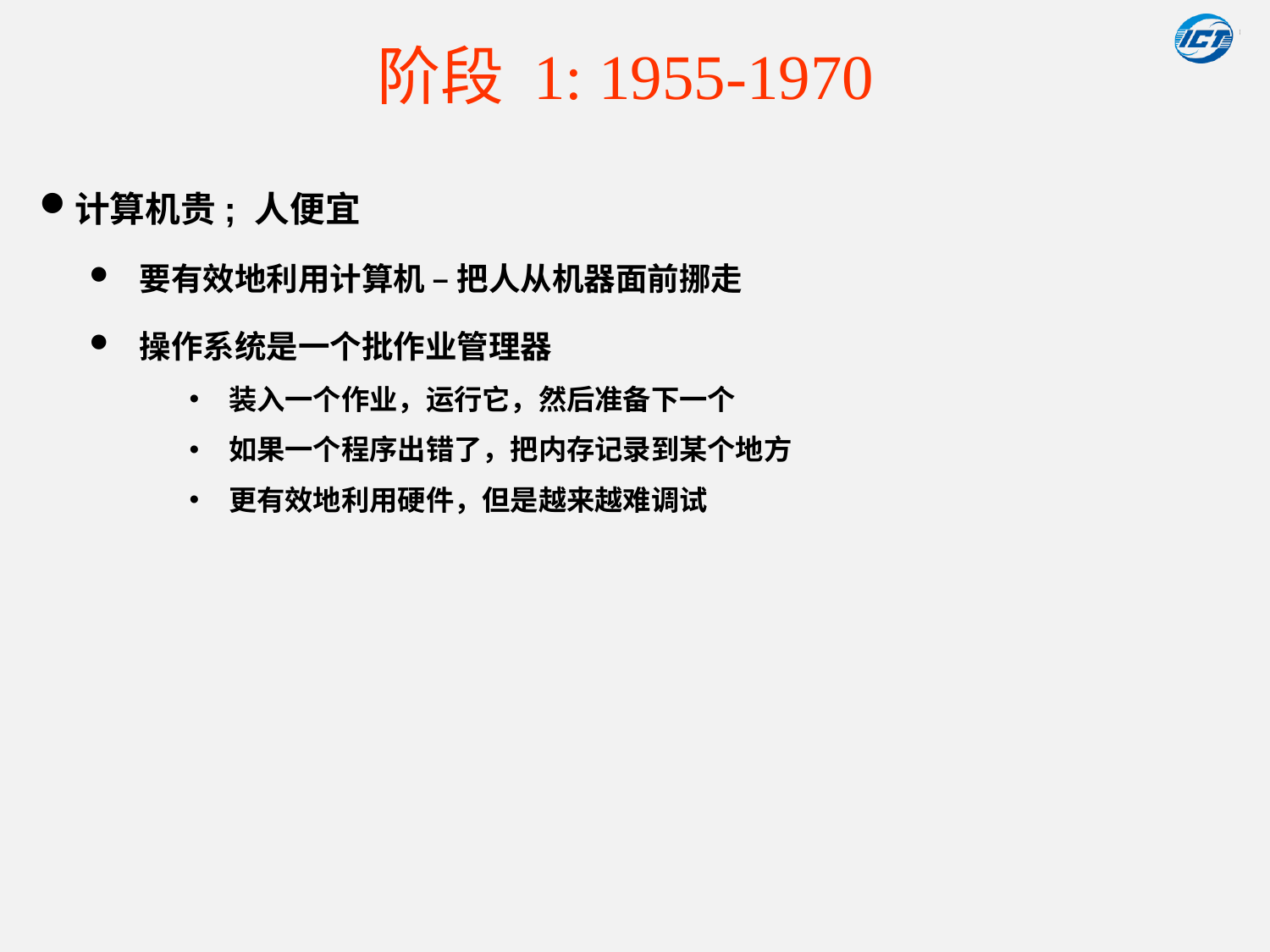

# 阶段 1: 1955-1970
计算机贵; 人便宜
要有效地利用计算机 – 把人从机器面前挪走
操作系统是一个批作业管理器
装入一个作业，运行它，然后准备下一个
如果一个程序出错了，把内存记录到某个地方
更有效地利用硬件，但是越来越难调试